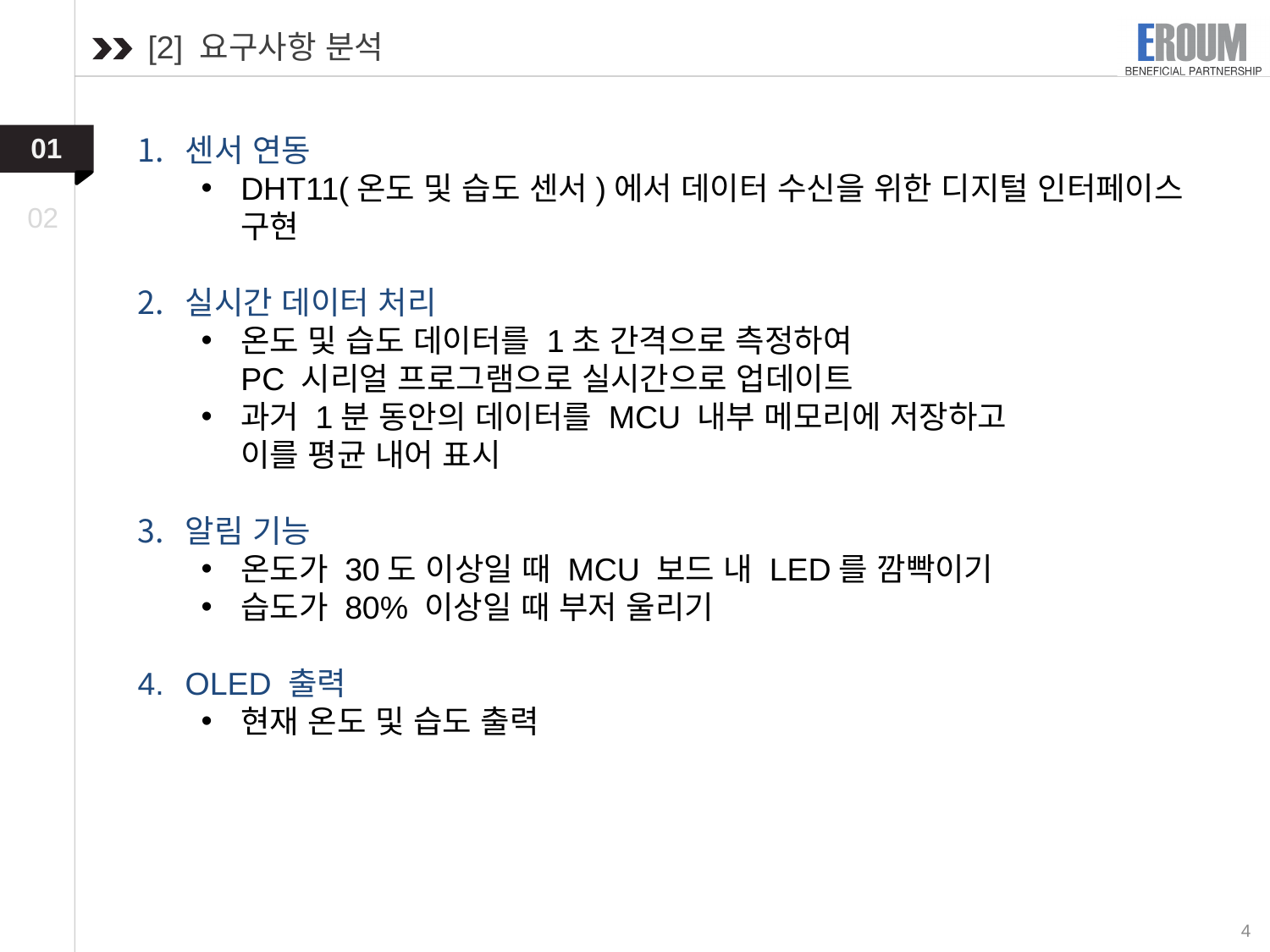

# [2] 요구사항 분석
01

센서 연동
DHT11(온도 및 습도 센서)에서 데이터 수신을 위한 디지털 인터페이스 구현
실시간 데이터 처리
온도 및 습도 데이터를 1초 간격으로 측정하여
PC 시리얼 프로그램으로 실시간으로 업데이트
과거 1분 동안의 데이터를 MCU 내부 메모리에 저장하고
이를 평균 내어 표시
알림 기능
온도가 30도 이상일 때 MCU 보드 내 LED를 깜빡이기
습도가 80% 이상일 때 부저 울리기

OLED 출력
현재 온도 및 습도 출력
4